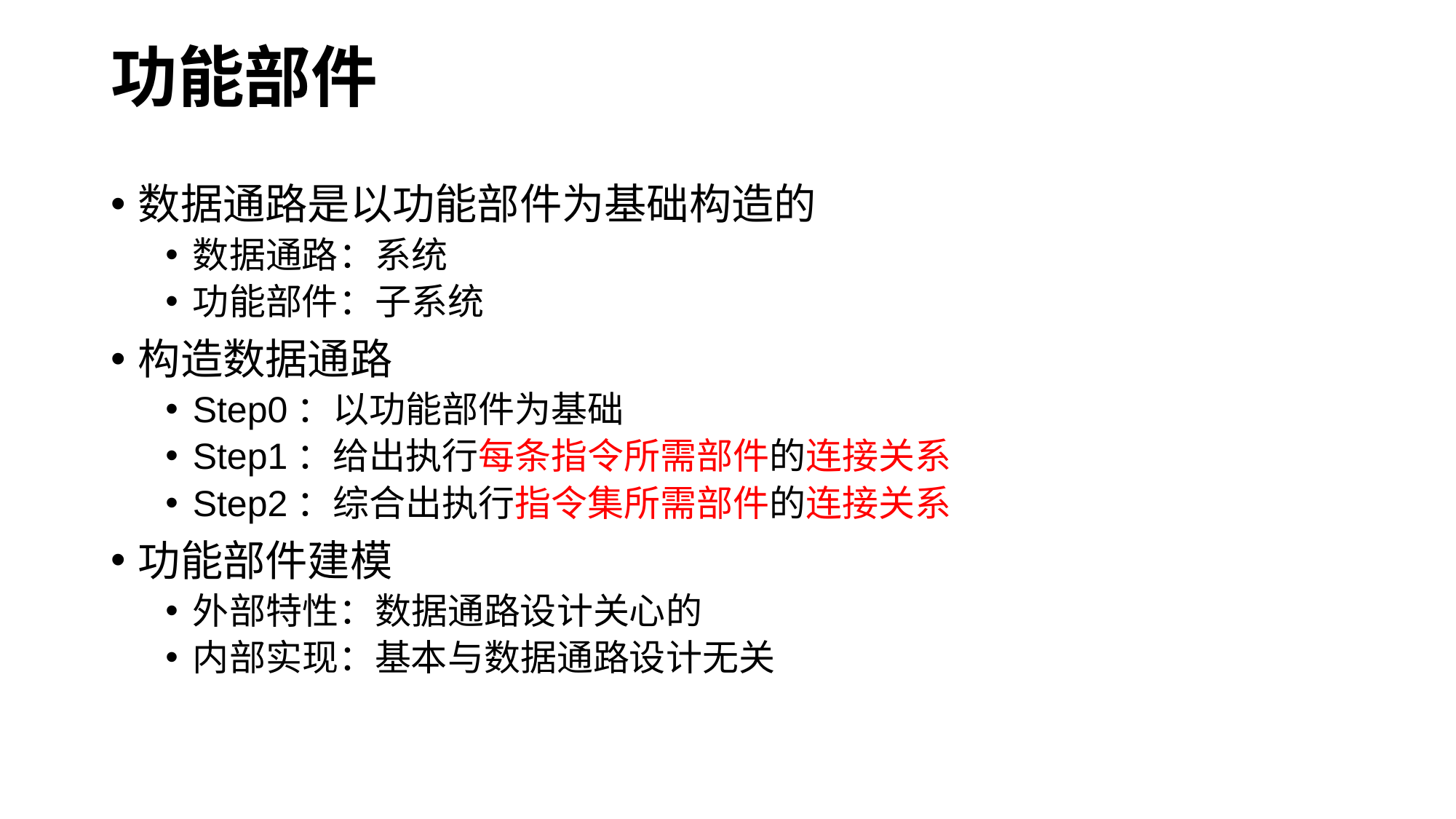

# 功能部件
数据通路是以功能部件为基础构造的
数据通路：系统
功能部件：子系统
构造数据通路
Step0：以功能部件为基础
Step1：给出执行每条指令所需部件的连接关系
Step2：综合出执行指令集所需部件的连接关系
功能部件建模
外部特性：数据通路设计关心的
内部实现：基本与数据通路设计无关